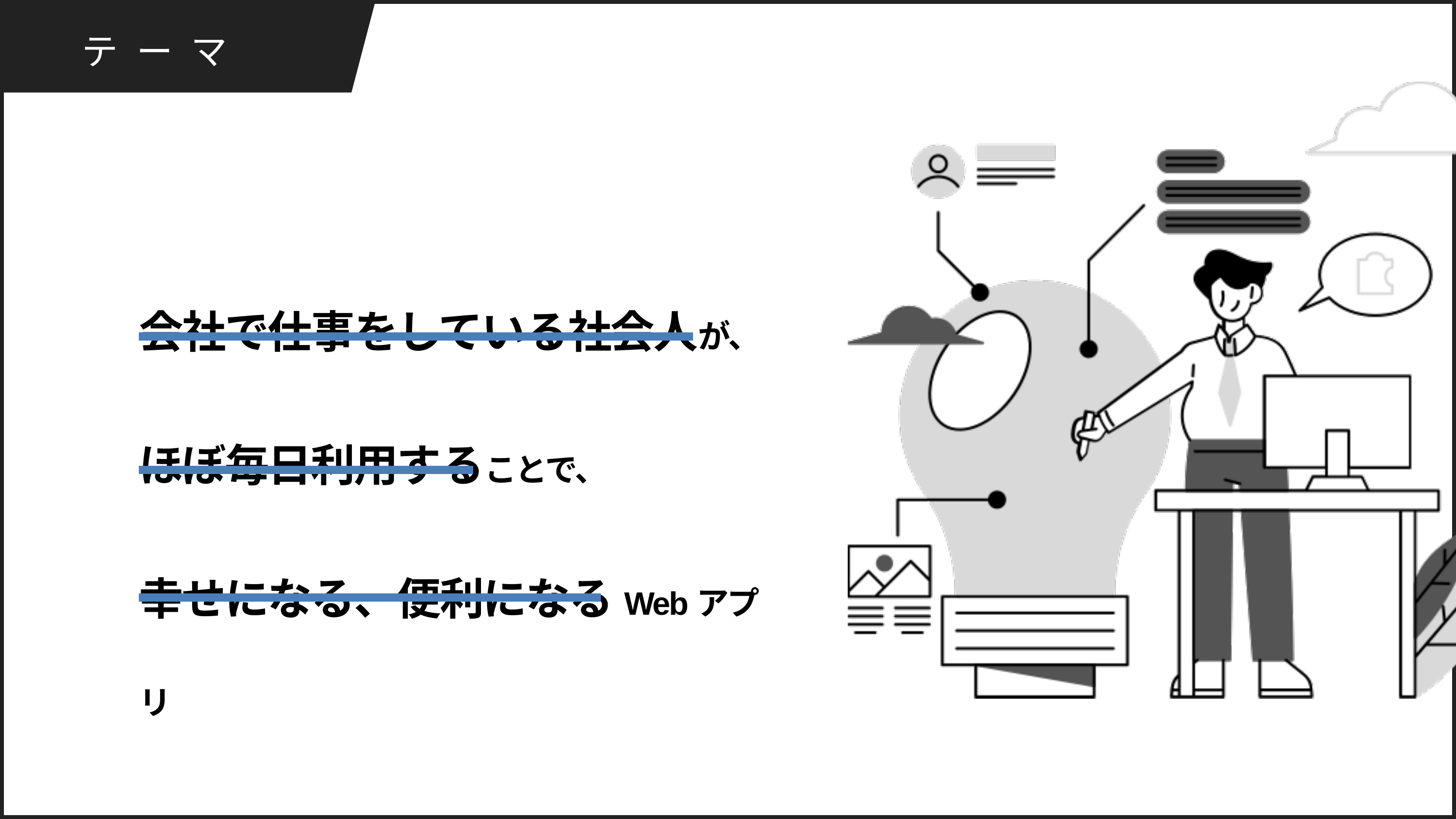

テーマ
テーマ
テーマ

会社で仕事をしている社会人が、
ほぼ毎日利用することで、
幸せになる、便利になるWebアプリ